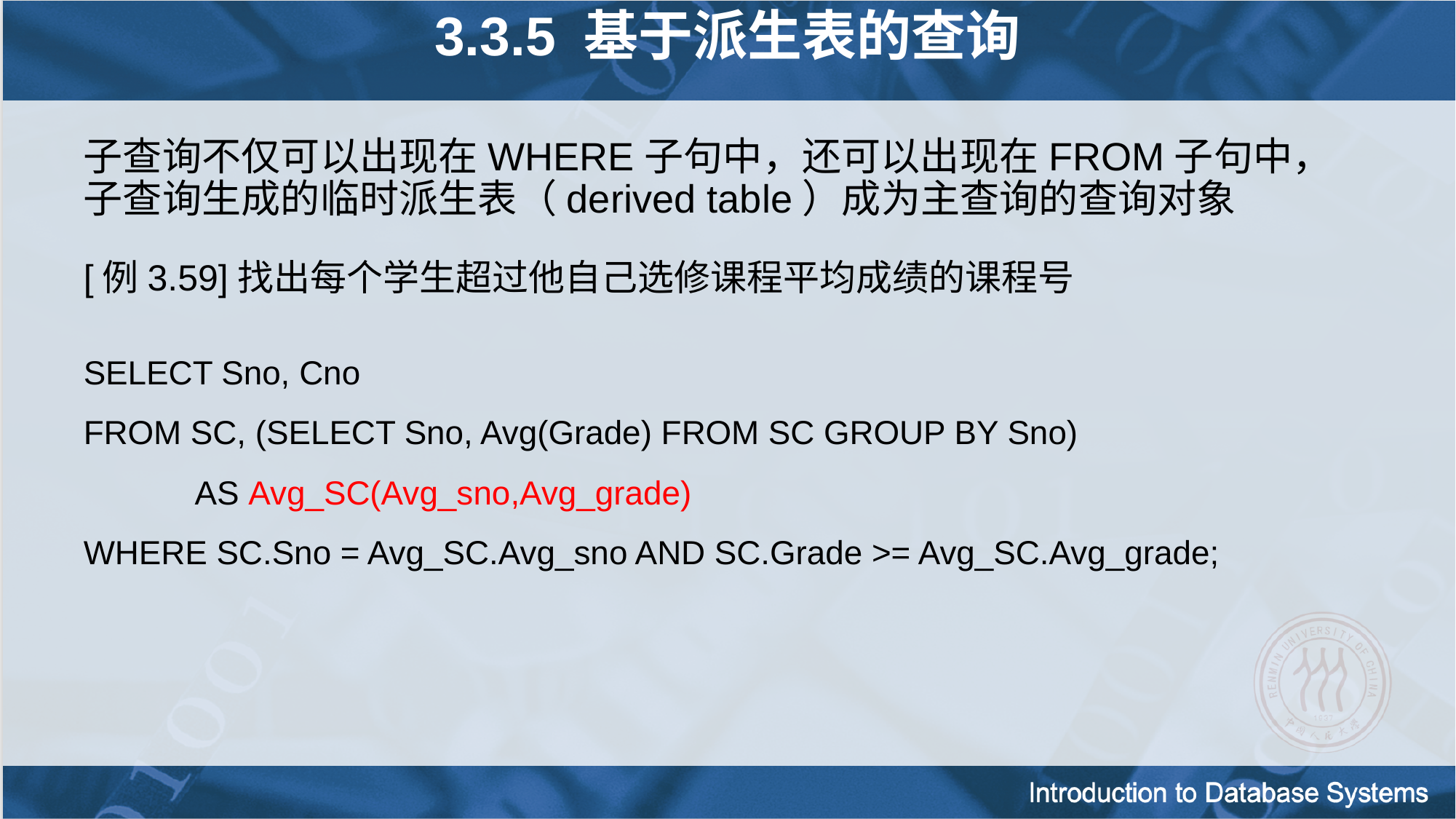

3.3.5 基于派生表的查询
子查询不仅可以出现在WHERE子句中，还可以出现在FROM子句中，子查询生成的临时派生表（derived table）成为主查询的查询对象

[例3.59]找出每个学生超过他自己选修课程平均成绩的课程号

SELECT Sno, Cno
FROM SC, (SELECT Sno, Avg(Grade) FROM SC GROUP BY Sno)
            AS Avg_SC(Avg_sno,Avg_grade)
WHERE SC.Sno = Avg_SC.Avg_sno AND SC.Grade >= Avg_SC.Avg_grade;